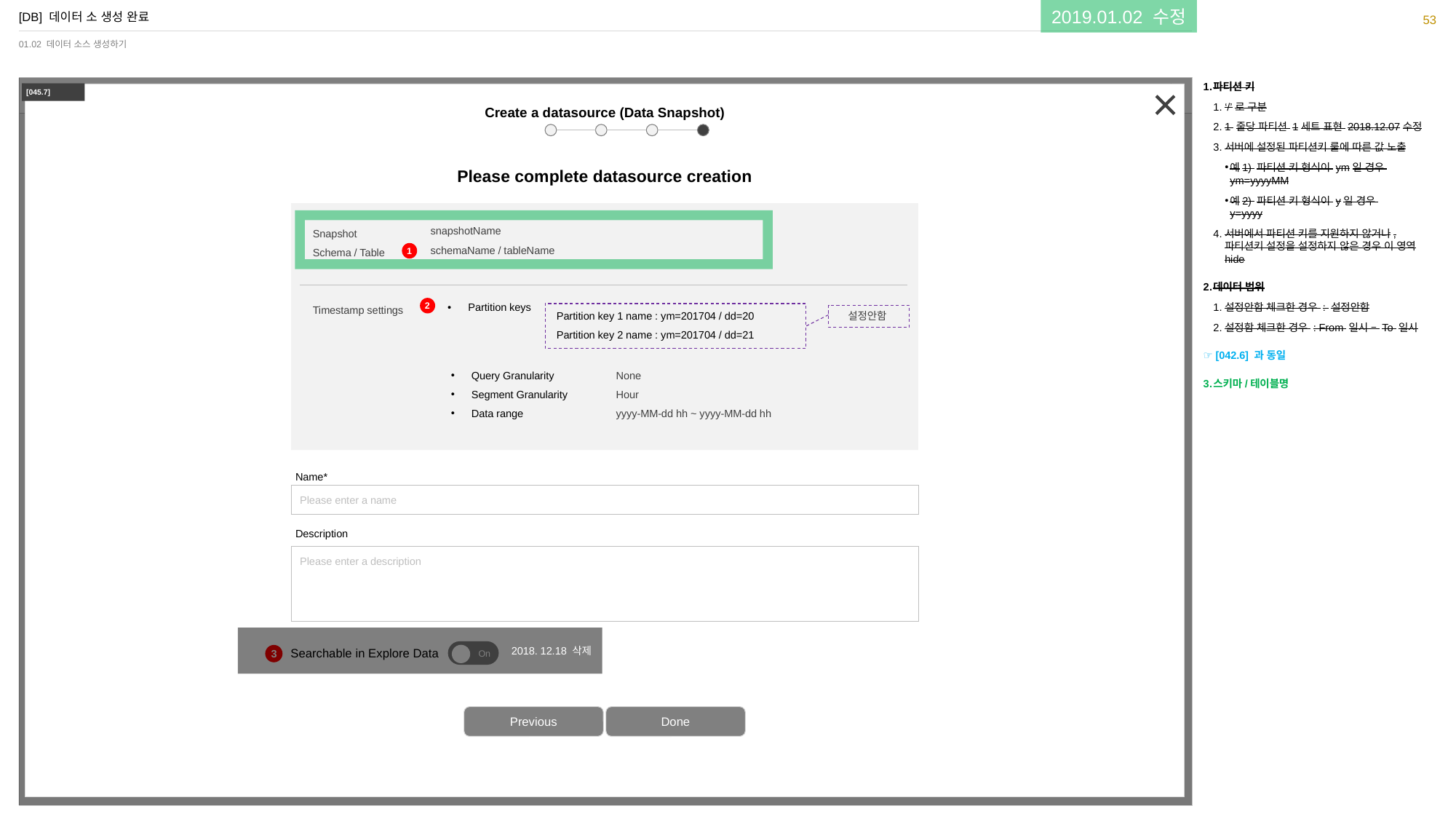

2019.01.02 수정
53
# [DB] 데이터 소 생성 완료
01.02 데이터 소스 생성하기
파티션 키
‘/’로 구분
1 줄당 파티션 1세트 표현 2018.12.07수정
서버에 설정된 파티션키 룰에 따른 값 노출
예1) 파티션 키 형식이 ym일 경우
ym=yyyyMM
예2) 파티션 키 형식이 y일 경우
y=yyyy
서버에서 파티션 키를 지원하지 않거나, 파티션키 설정을 설정하지 않은 경우 이 영역 hide
데이터 범위
설정안함 체크한 경우 : 설정안함
설정함 체크한 경우 : From 일시 – To 일시
☞ [042.6] 과 동일
스키마/테이블명
[045.7]
Create a datasource (Data Snapshot)

Please complete datasource creation
Snapshot
Schema / Table

Timestamp settings

snapshotName
schemaName / tableName
1
Partition keys

Partition key 1 name : ym=201704 / dd=20
Partition key 2 name : ym=201704 / dd=21

2

설정안함

Query Granularity
Segment Granularity
Data range
None
Hour
yyyy-MM-dd hh ~ yyyy-MM-dd hh

Name*

Description
Please enter a name
Please enter a description
2018. 12.18 삭제
On

3
Searchable in Explore Data
Previous
Done